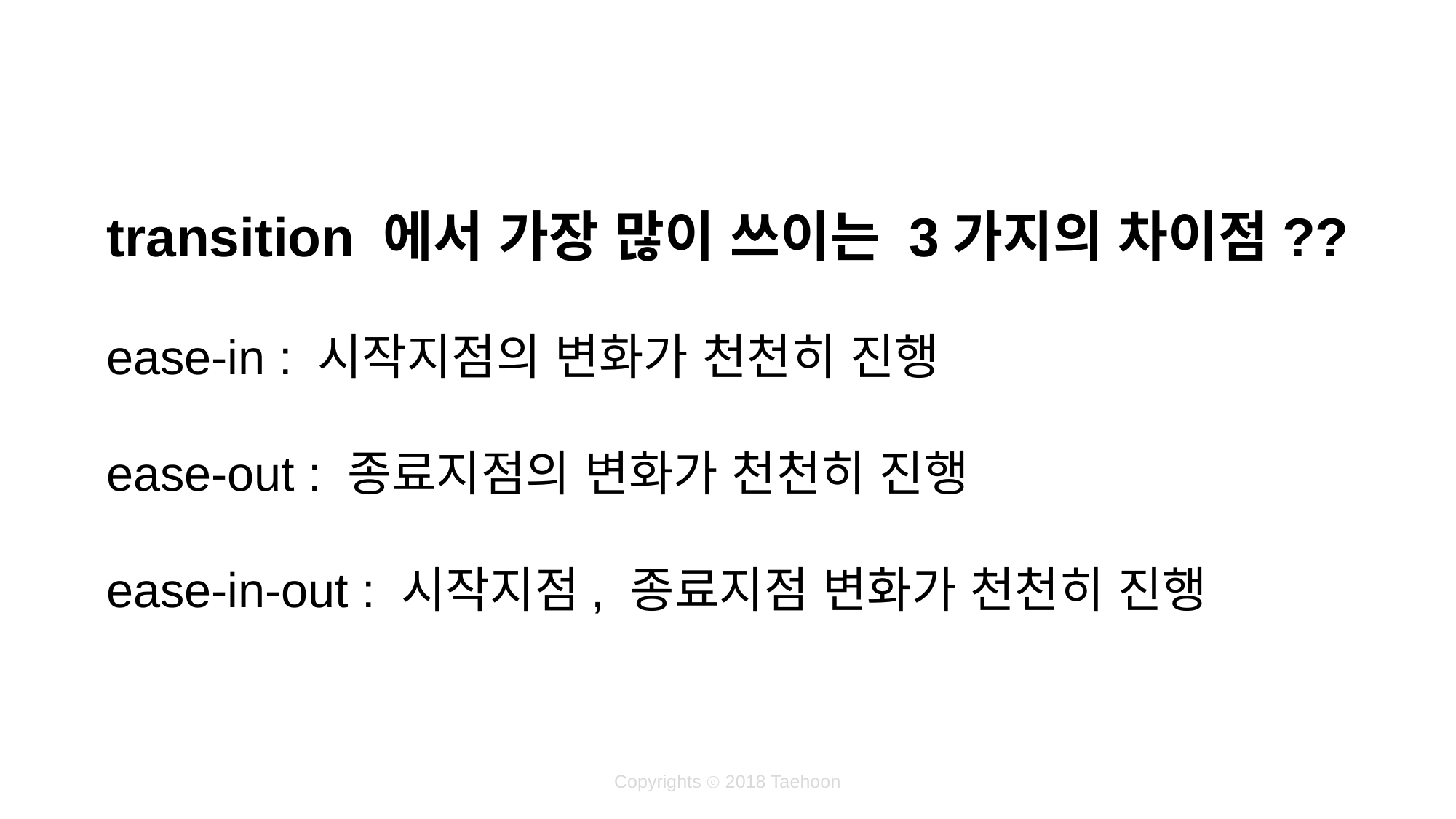

transition 에서 가장 많이 쓰이는 3가지의 차이점??

ease-in : 시작지점의 변화가 천천히 진행

ease-out : 종료지점의 변화가 천천히 진행

ease-in-out : 시작지점, 종료지점 변화가 천천히 진행
Copyrights ⓒ 2018 Taehoon